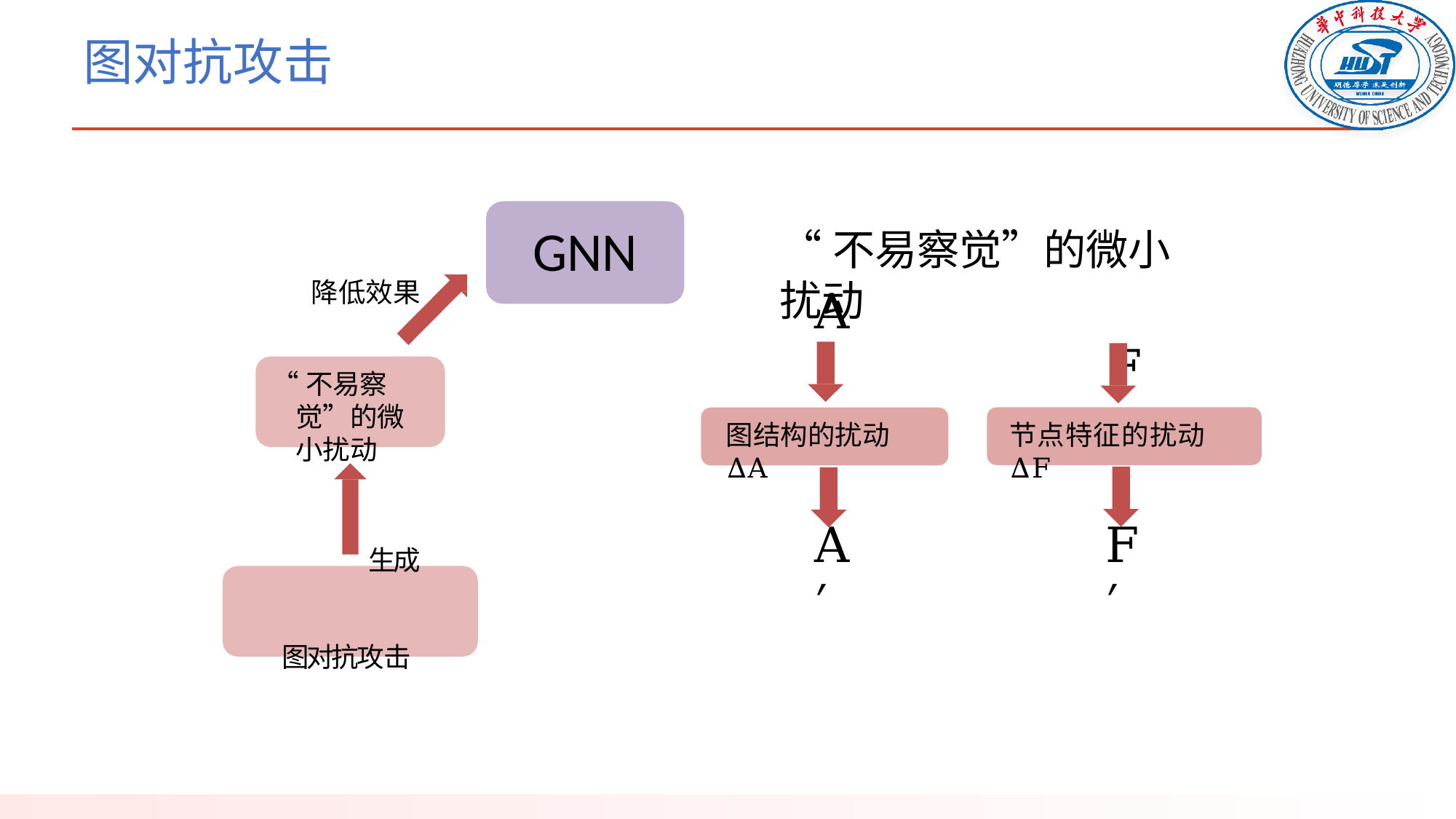

# 图对抗攻击

GNN
“不易察觉”的微小扰动
F

降低效果
A

“不易察觉”的微小扰动
生成图对抗攻击

节点特征的扰动ΔF
图结构的扰动ΔA

A′
F′